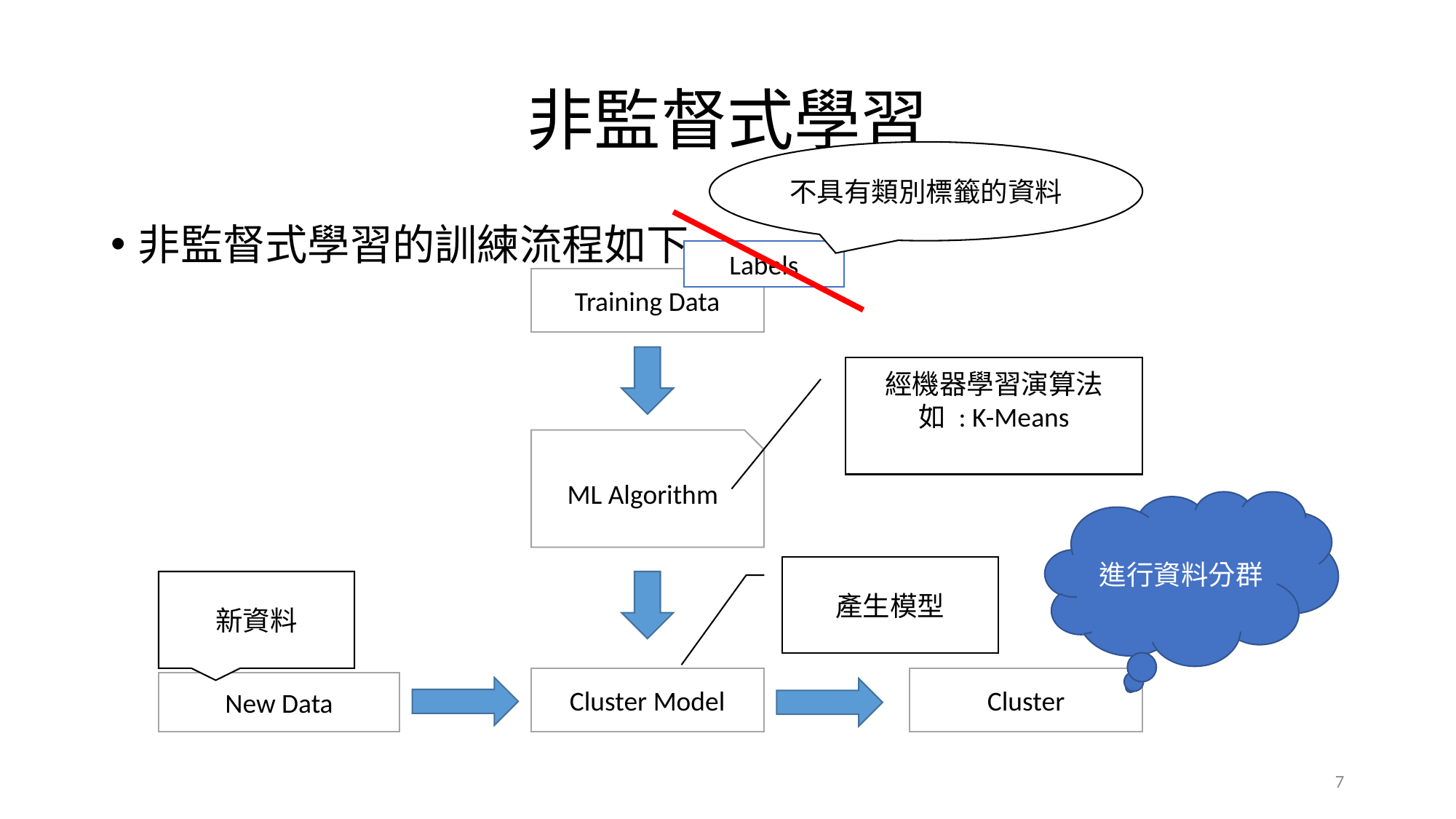

# 非監督式學習
不具有類別標籤的資料
非監督式學習的訓練流程如下
Labels
Training Data

經機器學習演算法
如 : K-Means

ML Algorithm
進行資料分群
產生模型
新資料

Cluster Model
Cluster
New Data

7